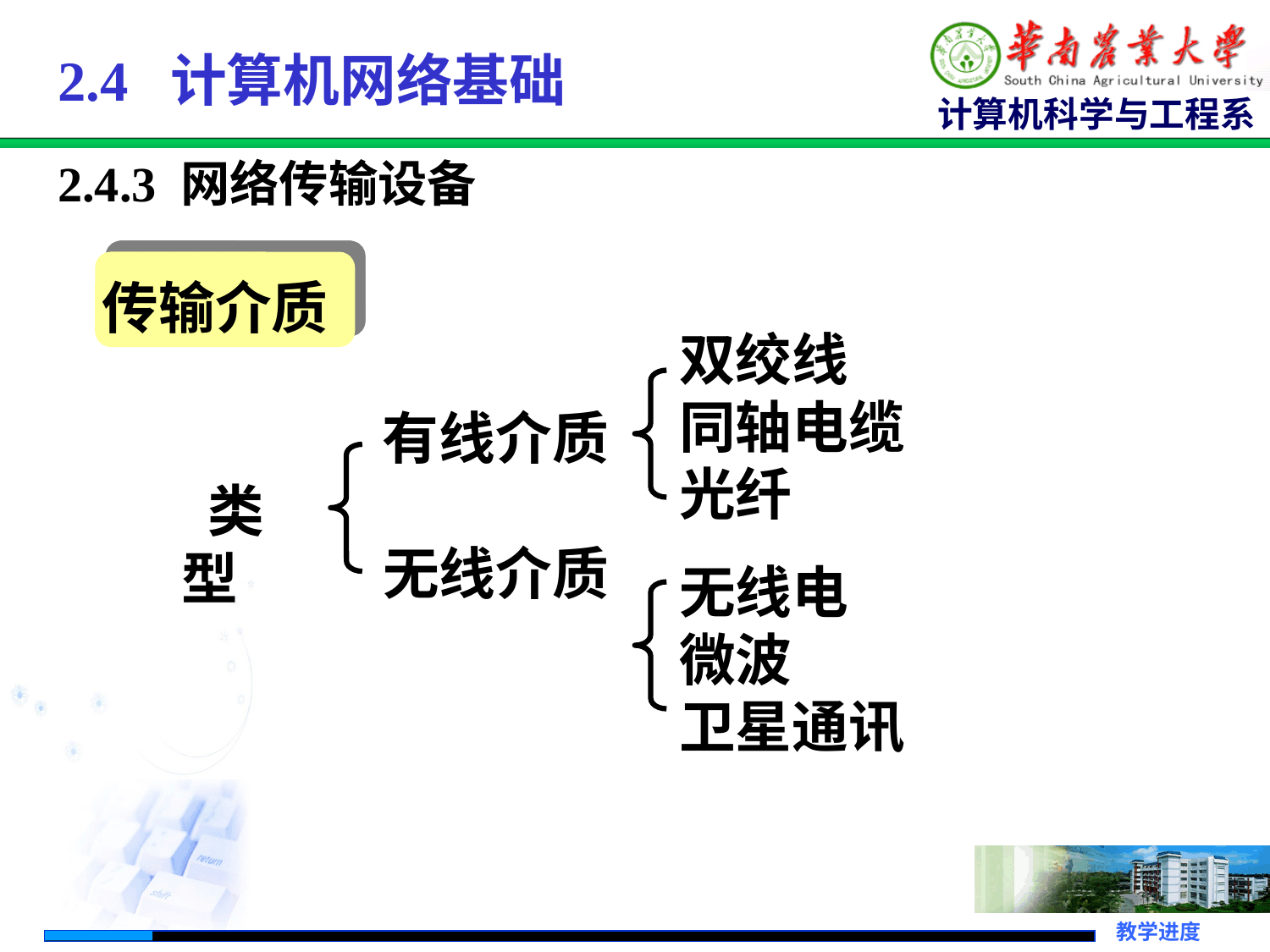

# 2.4  计算机网络基础
2.4.3 网络传输设备
传输介质
双绞线
同轴电缆
光纤

有线介质

 类型
无线介质
无线电
微波
卫星通讯